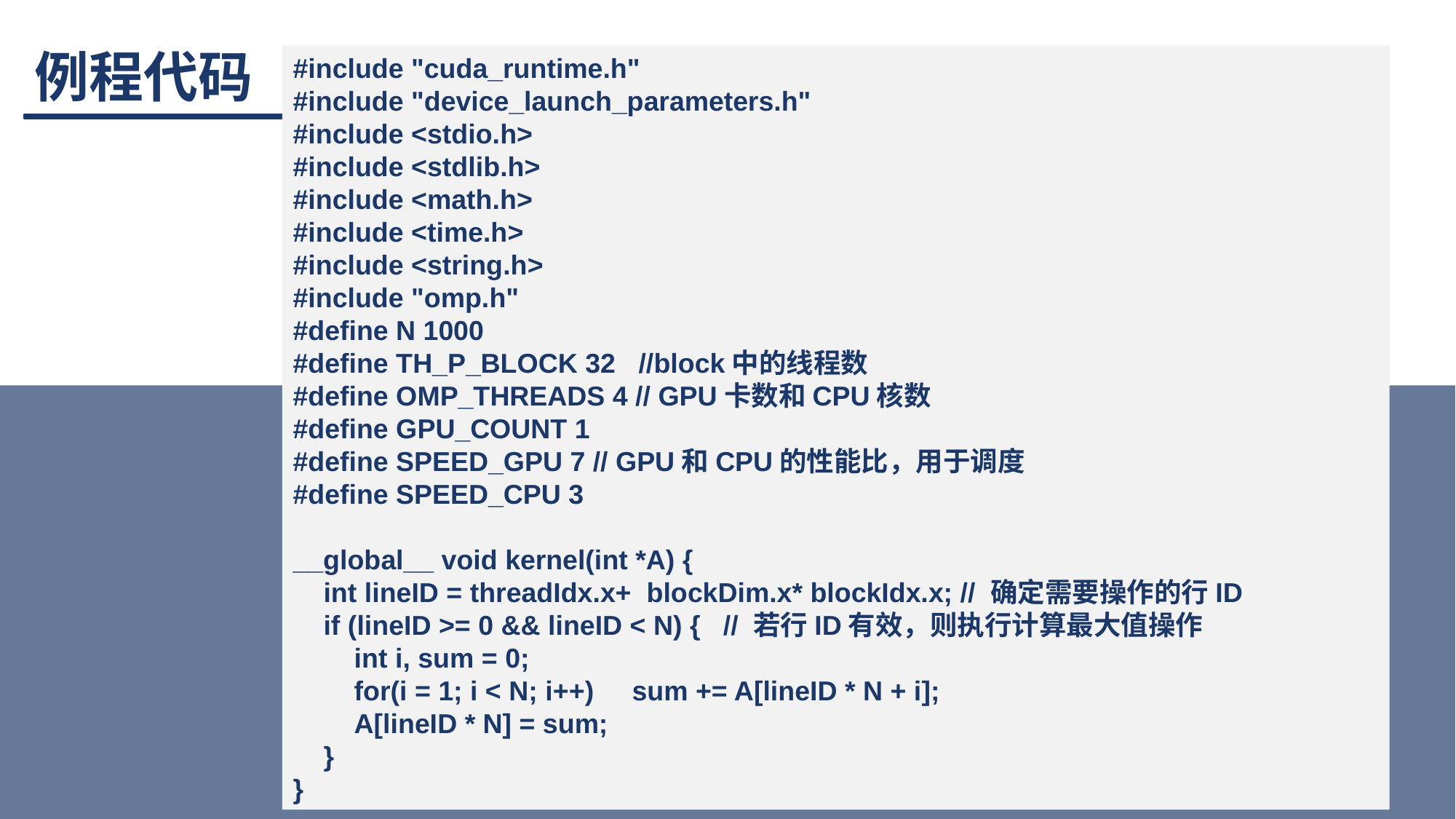

#include "cuda_runtime.h"
#include "device_launch_parameters.h"
#include <stdio.h>
#include <stdlib.h>
#include <math.h>
#include <time.h>
#include <string.h>
#include "omp.h"
#define N 1000
#define TH_P_BLOCK 32   //block中的线程数
#define OMP_THREADS 4 // GPU卡数和CPU核数
#define GPU_COUNT 1
#define SPEED_GPU 7 // GPU和CPU的性能比，用于调度
#define SPEED_CPU 3

__global__ void kernel(int *A) {
    int lineID = threadIdx.x+  blockDim.x* blockIdx.x; // 确定需要操作的行ID
    if (lineID >= 0 && lineID < N) {   // 若行ID有效，则执行计算最大值操作
        int i, sum = 0;
        for(i = 1; i < N; i++)     sum += A[lineID * N + i];
        A[lineID * N] = sum;
    }
}
# 例程代码